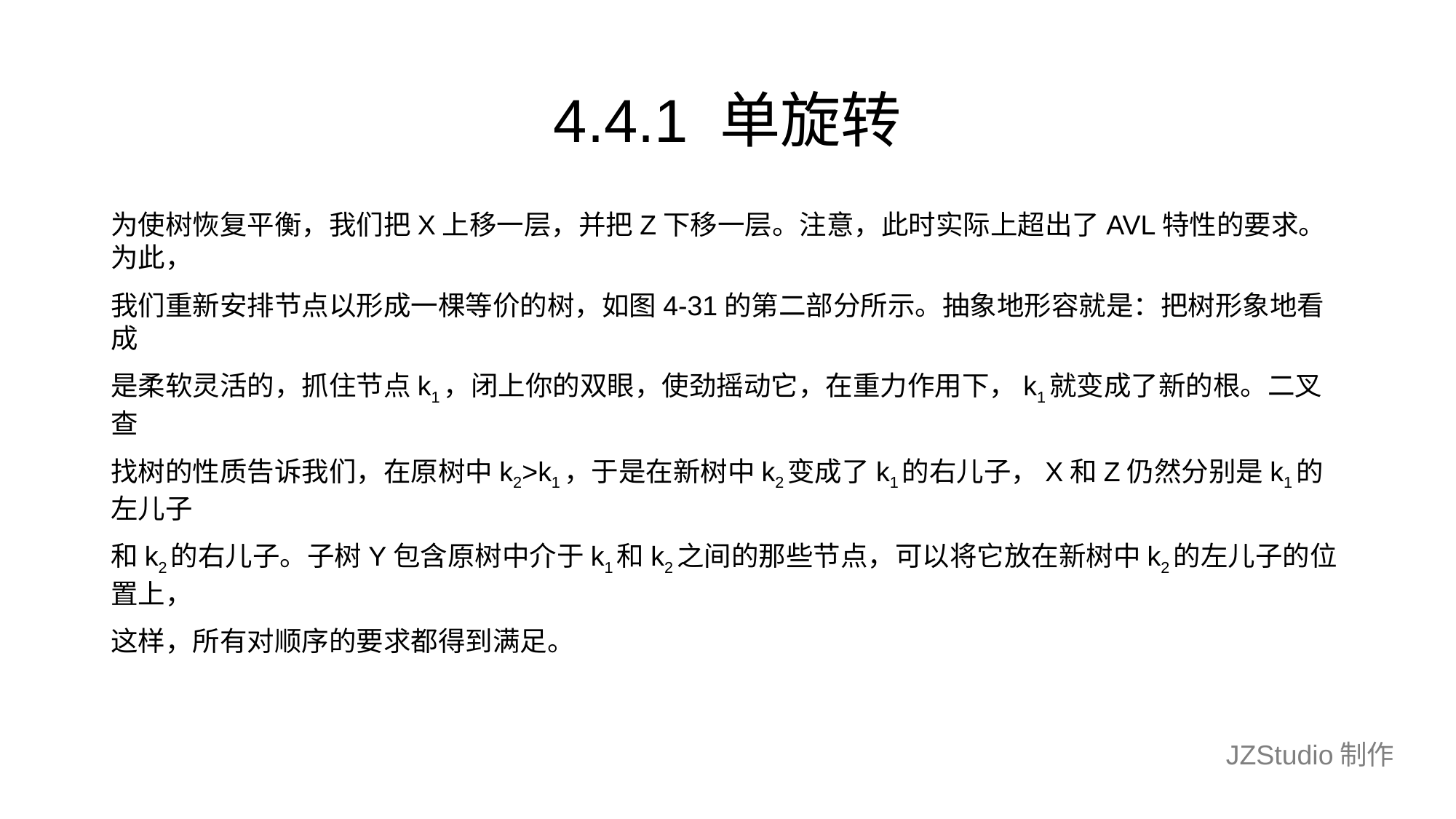

# 4.4.1 单旋转
为使树恢复平衡，我们把X上移一层，并把Z下移一层。注意，此时实际上超出了AVL特性的要求。为此，
我们重新安排节点以形成一棵等价的树，如图4-31的第二部分所示。抽象地形容就是：把树形象地看成
是柔软灵活的，抓住节点k1，闭上你的双眼，使劲摇动它，在重力作用下，k1就变成了新的根。二叉查
找树的性质告诉我们，在原树中k2>k1，于是在新树中k2变成了k1的右儿子，X和Z仍然分别是k1的左儿子
和k2的右儿子。子树Y包含原树中介于k1和k2之间的那些节点，可以将它放在新树中k2的左儿子的位置上，
这样，所有对顺序的要求都得到满足。